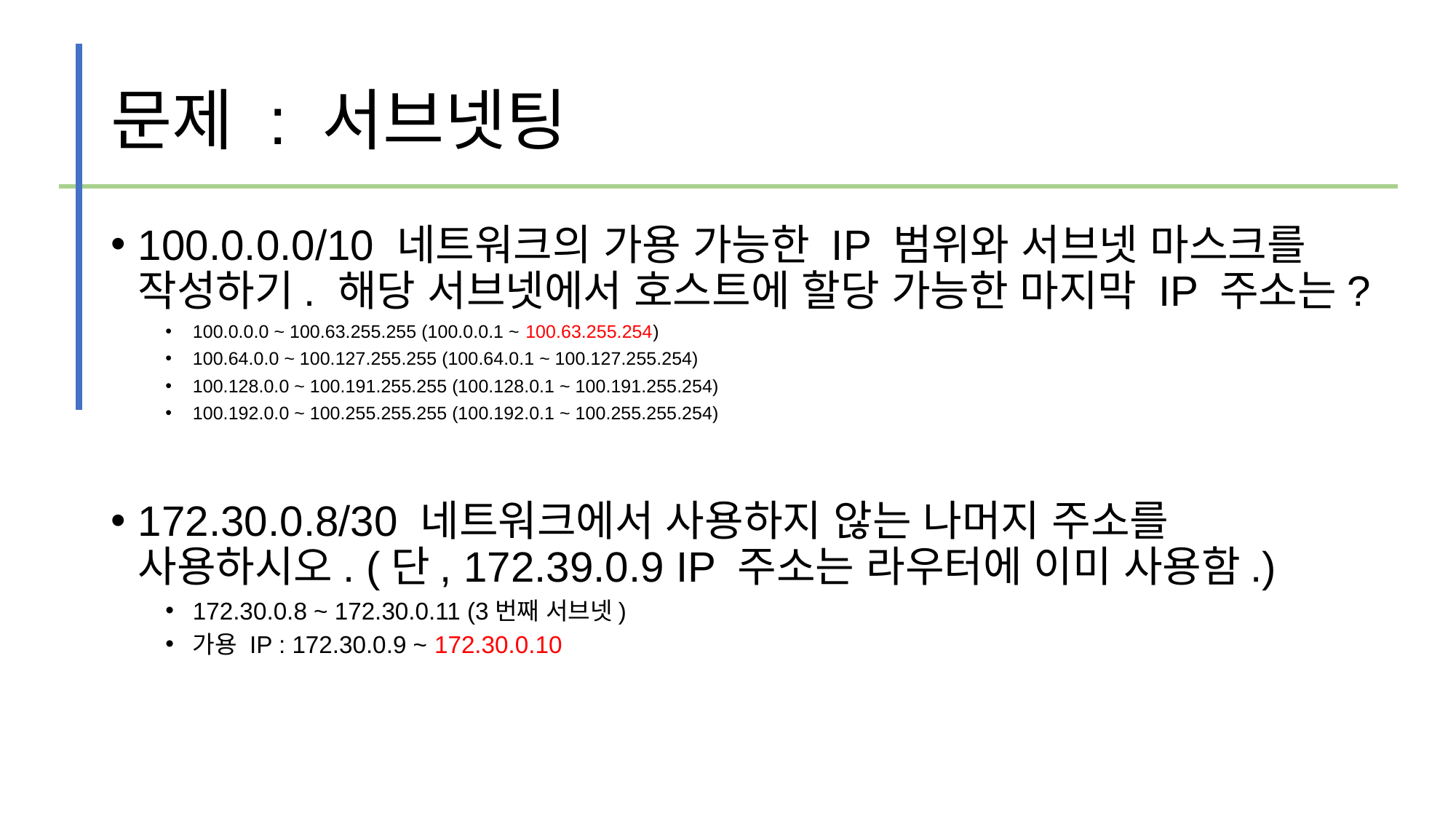

# 문제 : 서브넷팅
100.0.0.0/10 네트워크의 가용 가능한 IP 범위와 서브넷 마스크를 작성하기. 해당 서브넷에서 호스트에 할당 가능한 마지막 IP 주소는?
100.0.0.0 ~ 100.63.255.255 (100.0.0.1 ~ 100.63.255.254)
100.64.0.0 ~ 100.127.255.255 (100.64.0.1 ~ 100.127.255.254)
100.128.0.0 ~ 100.191.255.255 (100.128.0.1 ~ 100.191.255.254)
100.192.0.0 ~ 100.255.255.255 (100.192.0.1 ~ 100.255.255.254)

172.30.0.8/30 네트워크에서 사용하지 않는 나머지 주소를 사용하시오. (단, 172.39.0.9 IP 주소는 라우터에 이미 사용함.)
172.30.0.8 ~ 172.30.0.11 (3번째 서브넷)
가용 IP : 172.30.0.9 ~ 172.30.0.10